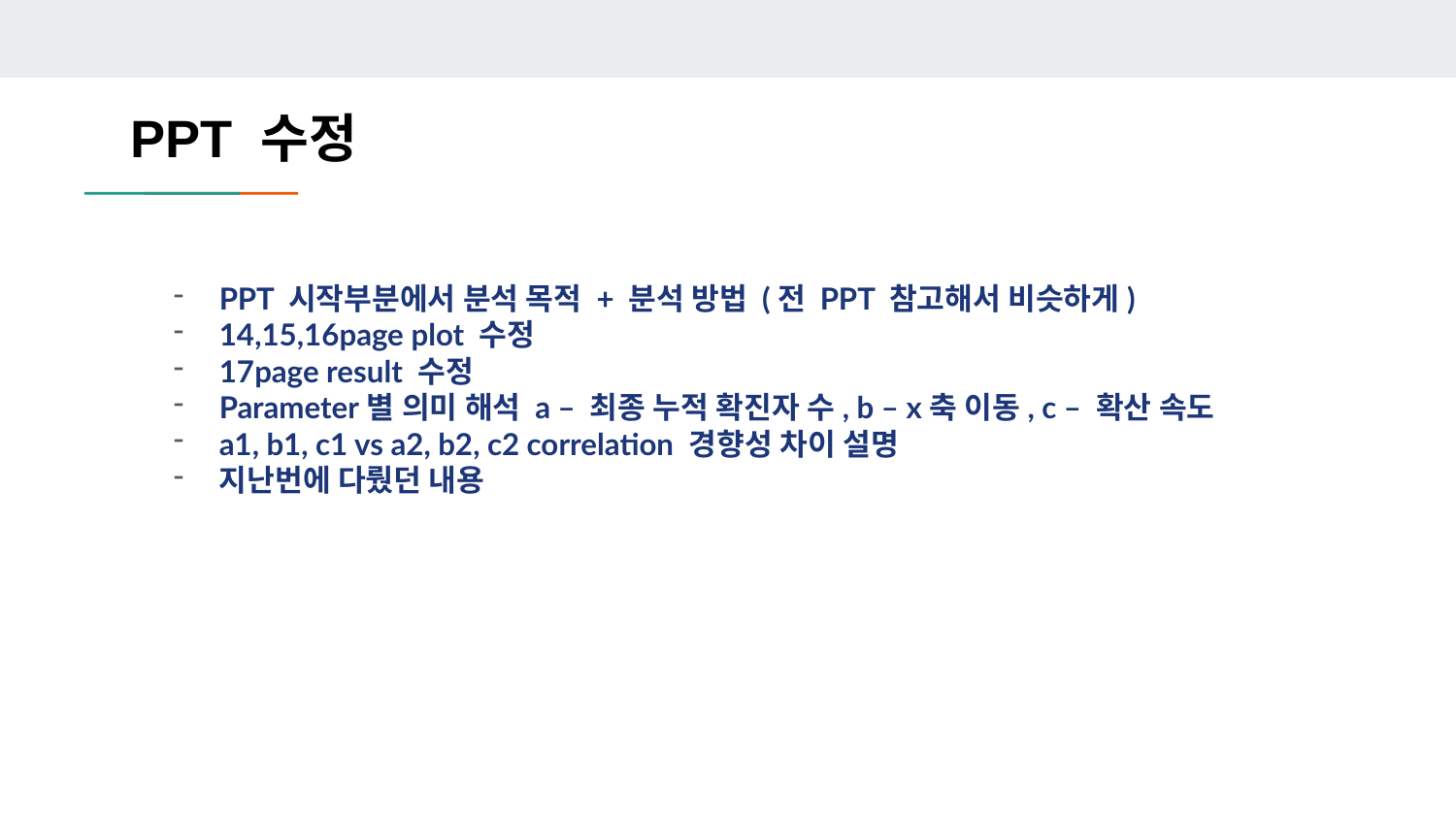

# PPT 수정
PPT 시작부분에서 분석 목적 + 분석 방법 (전 PPT 참고해서 비슷하게)
14,15,16page plot 수정
17page result 수정
Parameter별 의미 해석 a – 최종 누적 확진자 수, b – x축 이동, c – 확산 속도
a1, b1, c1 vs a2, b2, c2 correlation 경향성 차이 설명
지난번에 다뤘던 내용